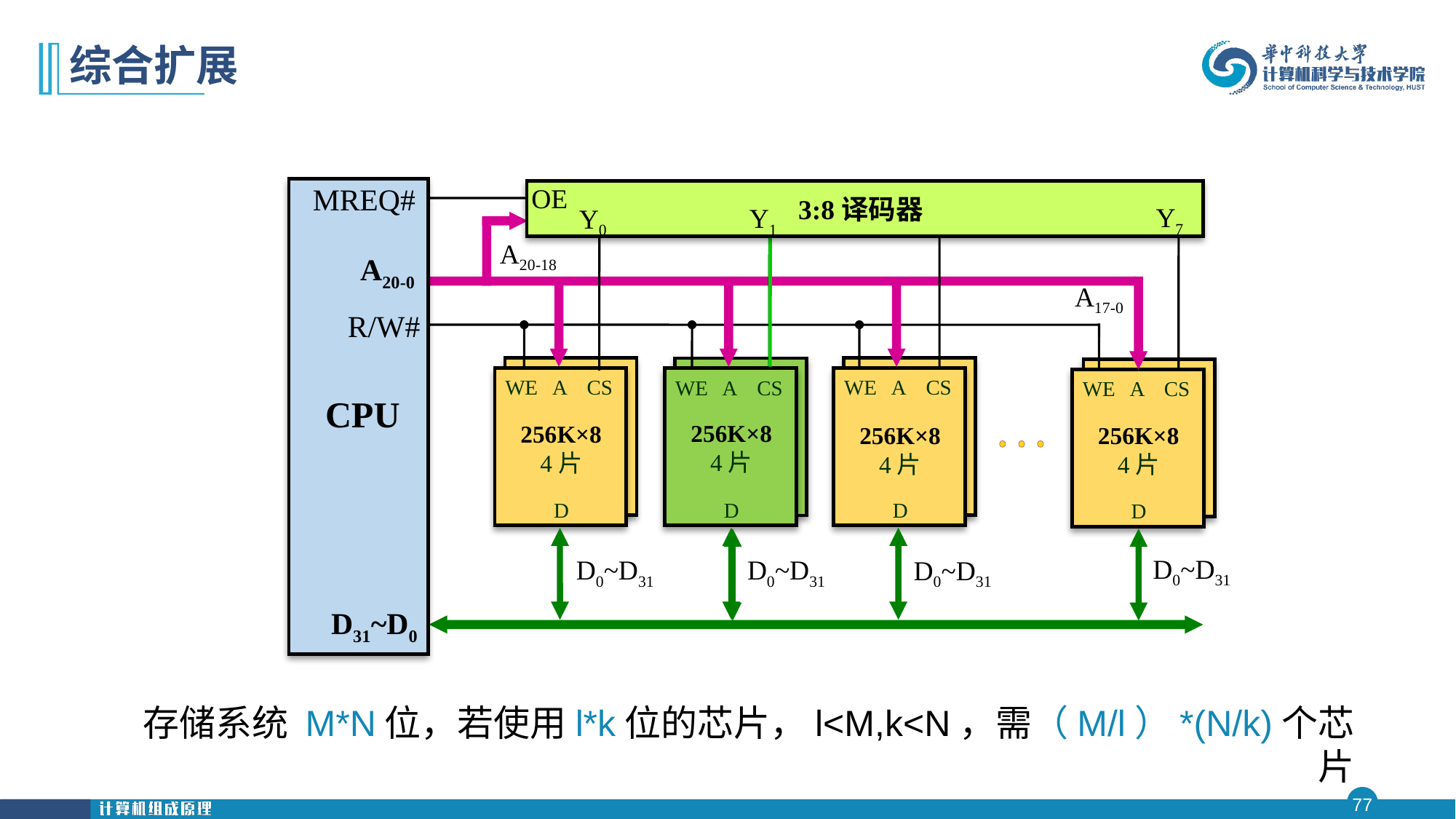

# 综合扩展

MREQ#
A20-0
R/W#
CPU
D31~D0
OE

3:8译码器
Y7
Y1
Y0

A20-18

A17-0

WE
A
CS

256K×8
4片
D

WE
A
CS

256K×8
4片

D

WE
A
CS

D
WE
A
CS
256K×8
4片

D

WE
A
CS

256K×8
4片

D

D0~D31
D0~D31
D0~D31
D0~D31

存储系统 M*N位，若使用l*k位的芯片，l<M,k<N，需（M/l）*(N/k)个芯片